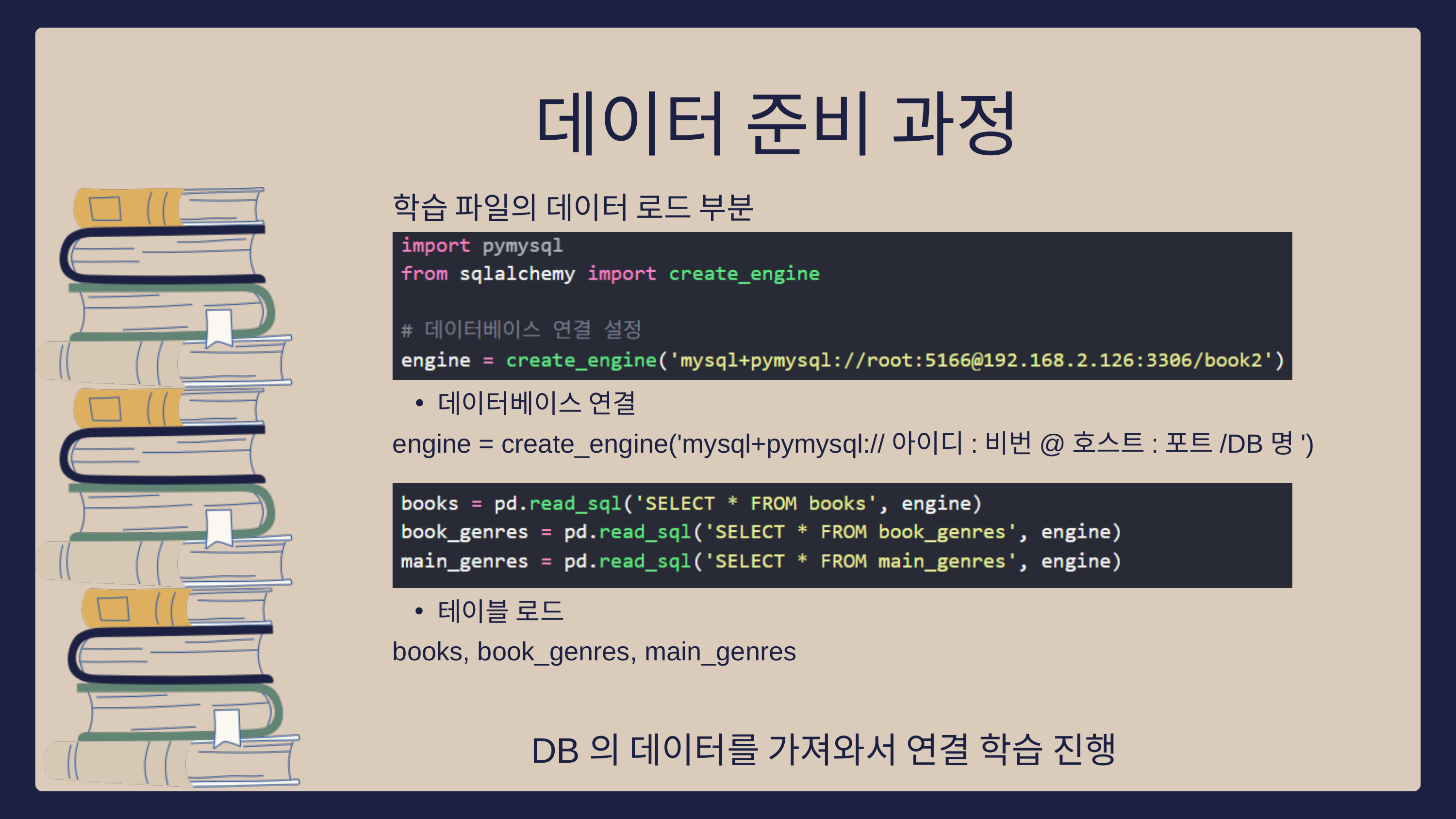

데이터 준비 과정
학습 파일의 데이터 로드 부분

데이터베이스 연결
engine = create_engine('mysql+pymysql://아이디:비번@호스트:포트/DB명')

테이블 로드
books, book_genres, main_genres

DB의 데이터를 가져와서 연결 학습 진행